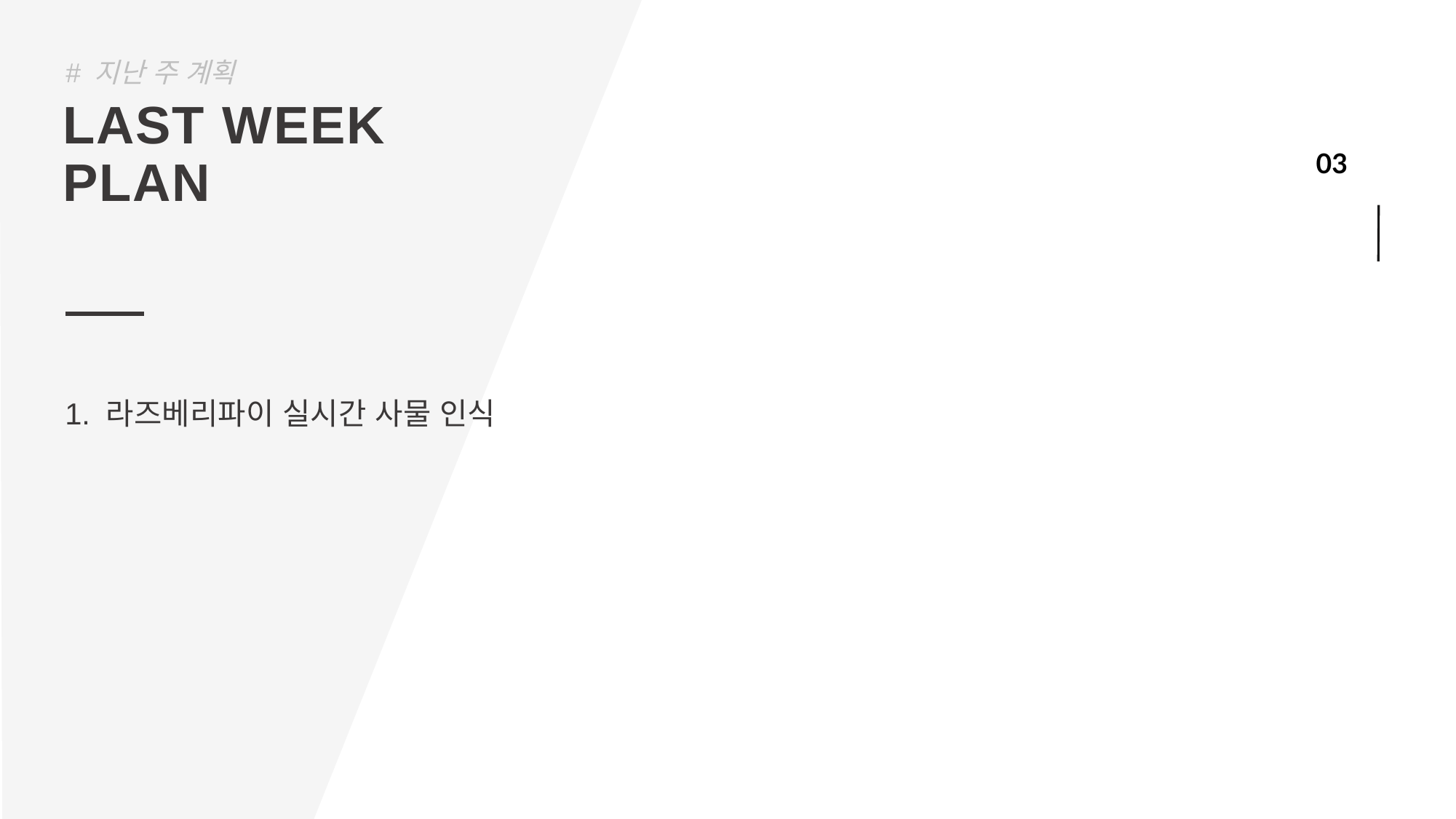

# 지난 주 계획
LAST WEEK
PLAN
라즈베리파이 실시간 사물 인식